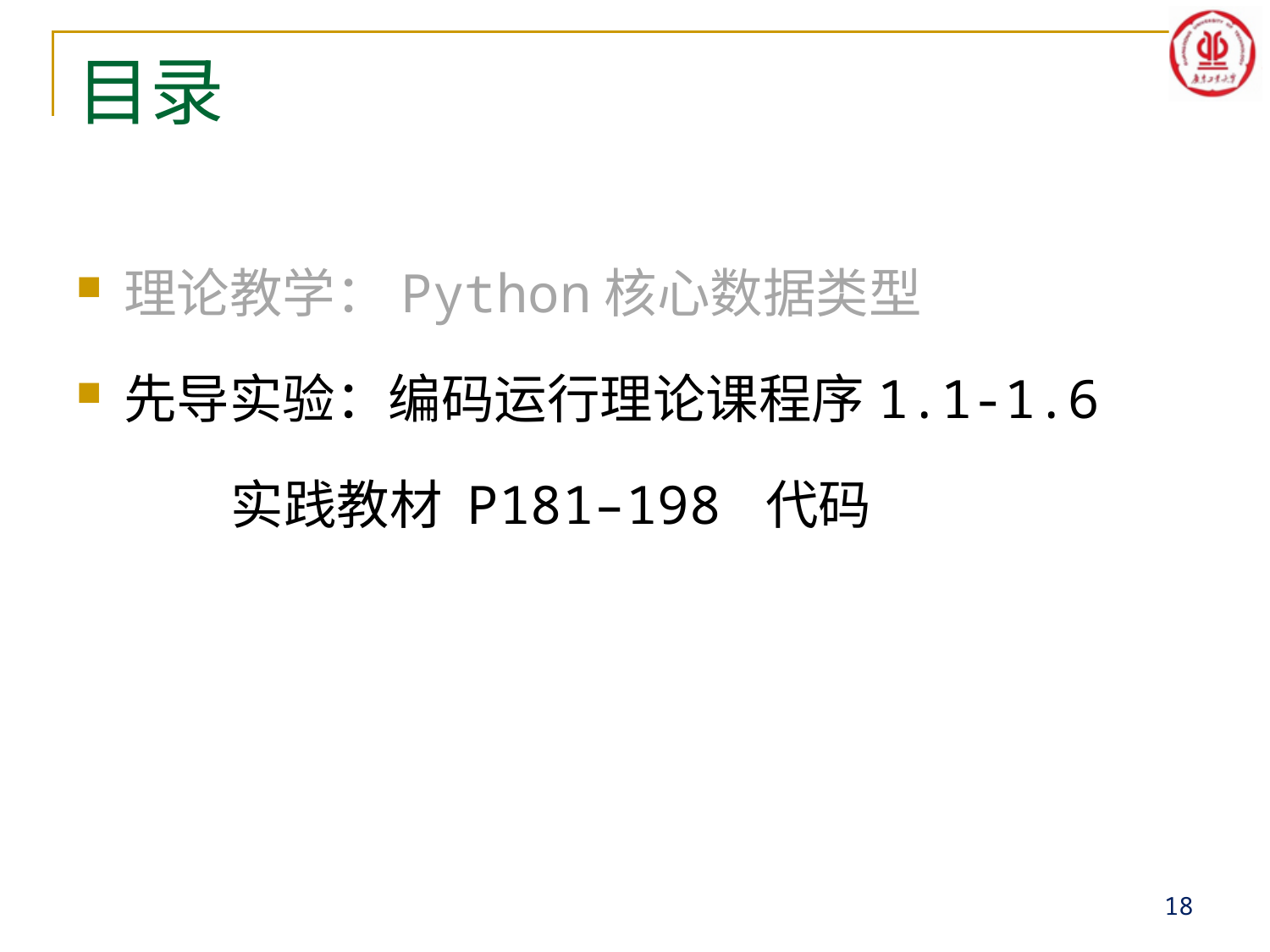

# 目录
理论教学：Python核心数据类型
先导实验：编码运行理论课程序1.1-1.6
            实践教材 P181–198 代码
18